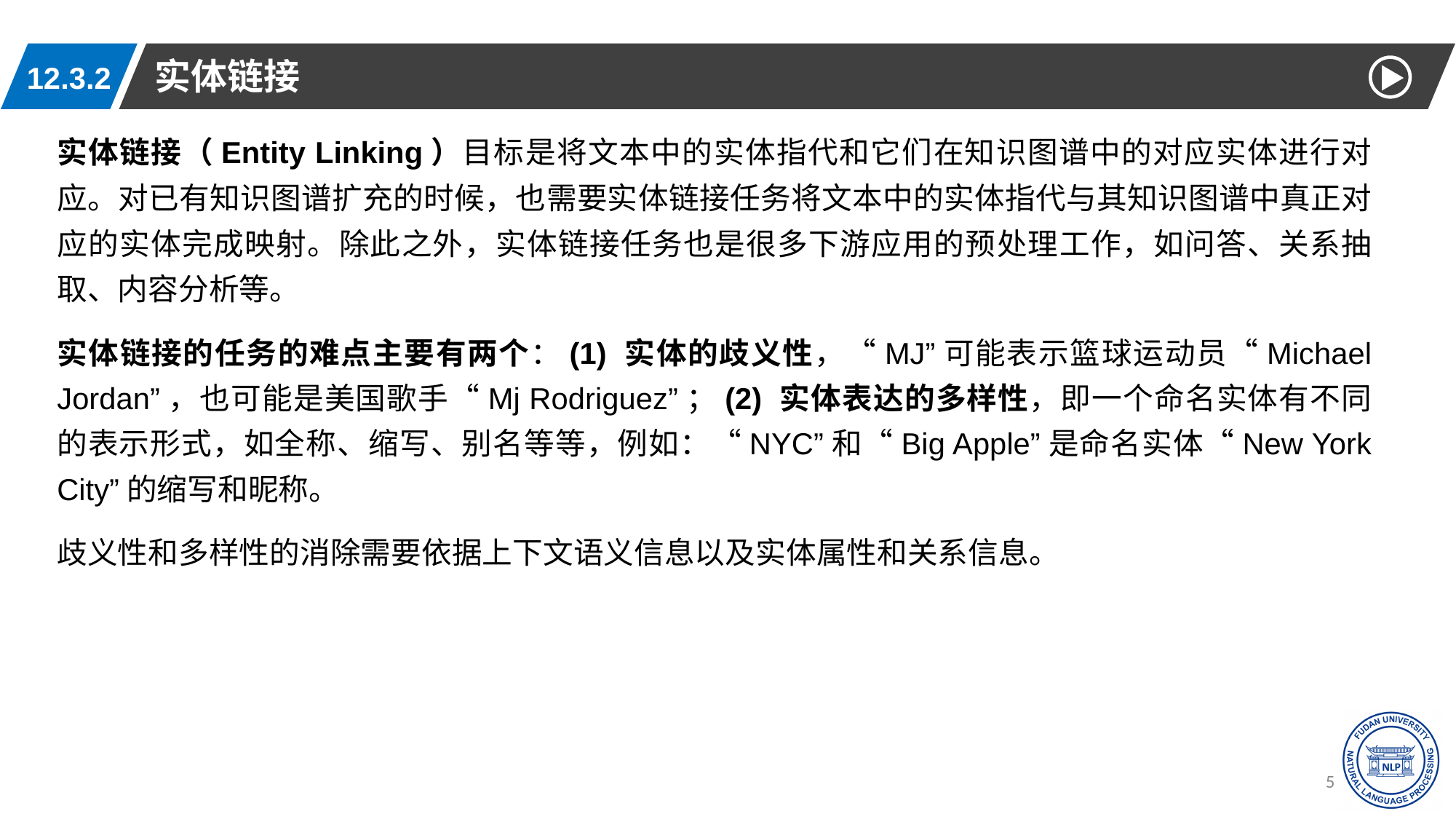

实体链接
12.3.2

实体链接（Entity Linking）目标是将文本中的实体指代和它们在知识图谱中的对应实体进行对应。对已有知识图谱扩充的时候，也需要实体链接任务将文本中的实体指代与其知识图谱中真正对应的实体完成映射。除此之外，实体链接任务也是很多下游应用的预处理工作，如问答、关系抽取、内容分析等。
实体链接的任务的难点主要有两个：(1) 实体的歧义性，“MJ”可能表示篮球运动员“Michael Jordan”，也可能是美国歌手“Mj Rodriguez”；(2) 实体表达的多样性，即一个命名实体有不同的表示形式，如全称、缩写、别名等等，例如：“NYC”和“Big Apple”是命名实体“New York City”的缩写和昵称。
歧义性和多样性的消除需要依据上下文语义信息以及实体属性和关系信息。

54